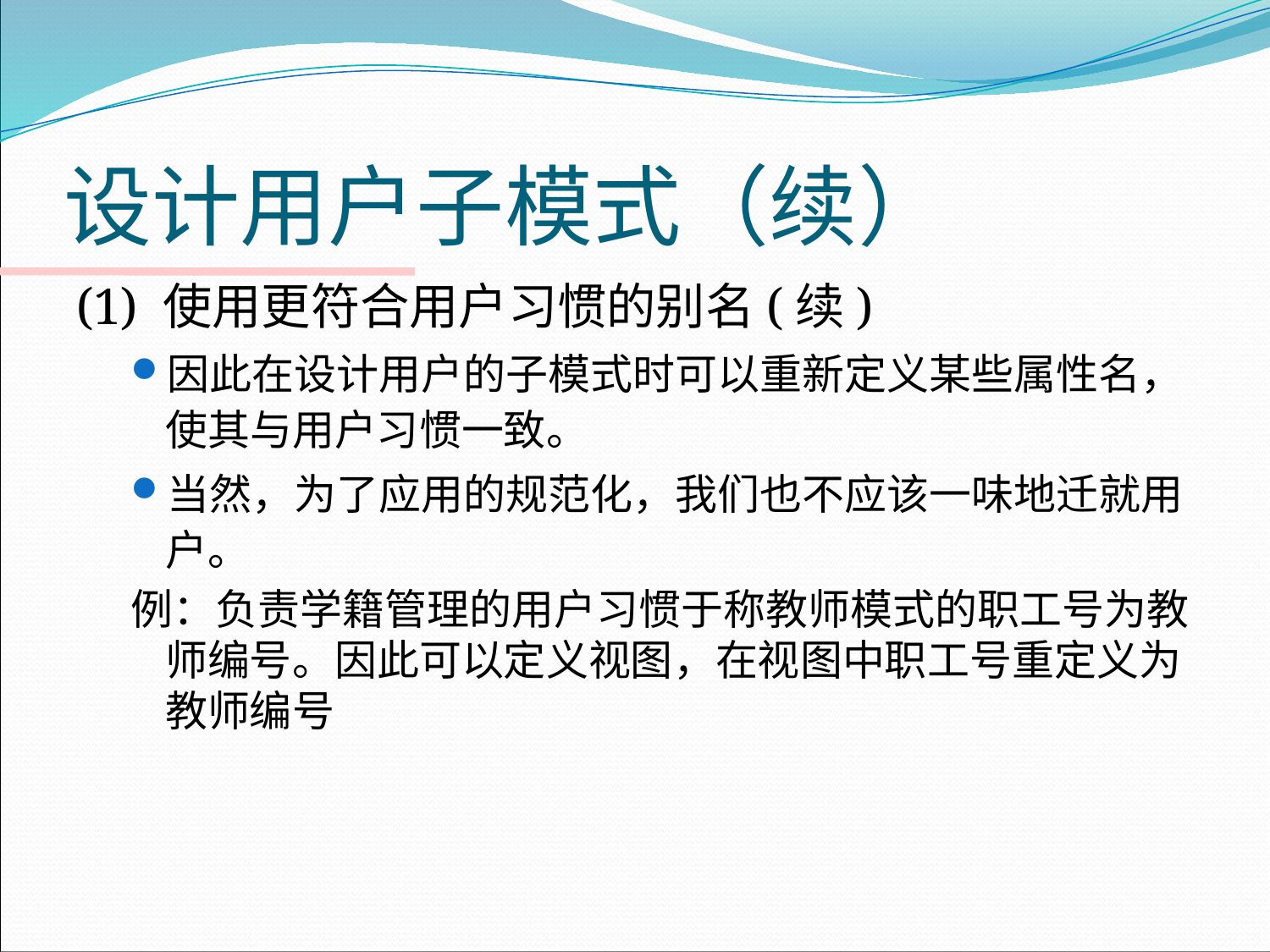

# 设计用户子模式（续）
(1) 使用更符合用户习惯的别名(续)
因此在设计用户的子模式时可以重新定义某些属性名，使其与用户习惯一致。
当然，为了应用的规范化，我们也不应该一味地迁就用户。
例：负责学籍管理的用户习惯于称教师模式的职工号为教师编号。因此可以定义视图，在视图中职工号重定义为教师编号

775